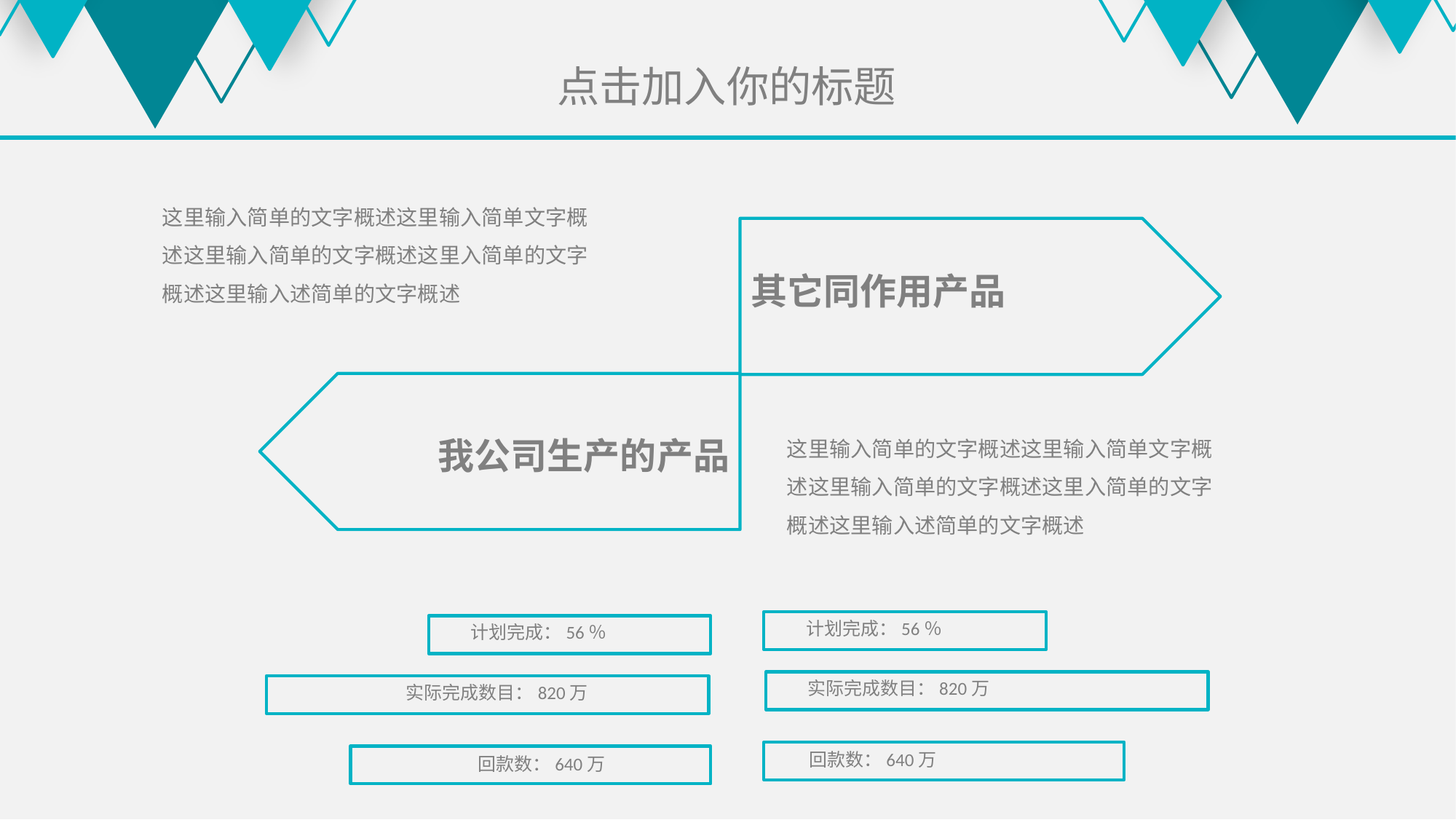

点击加入你的标题
这里输入简单的文字概述这里输入简单文字概
述这里输入简单的文字概述这里入简单的文字
概述这里输入述简单的文字概述

其它同作用产品

这里输入简单的文字概述这里输入简单文字概
述这里输入简单的文字概述这里入简单的文字
概述这里输入述简单的文字概述
我公司生产的产品

计划完成：56％

计划完成：56％

实际完成数目：820万

实际完成数目：820万

回款数：640万

回款数：640万